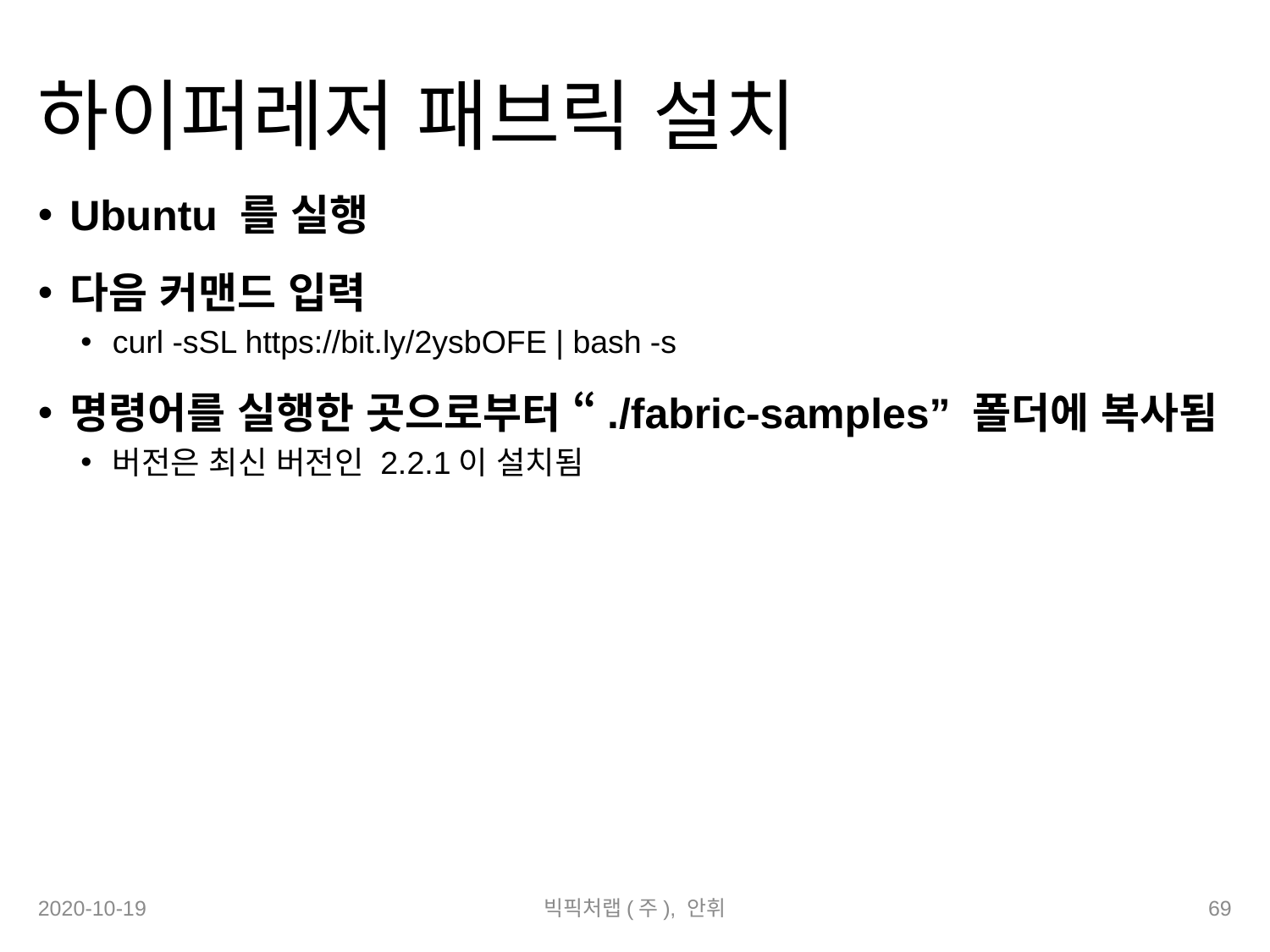

# 하이퍼레저 패브릭 설치
Ubuntu 를 실행
다음 커맨드 입력
curl -sSL https://bit.ly/2ysbOFE | bash -s
명령어를 실행한 곳으로부터 “./fabric-samples” 폴더에 복사됨
버전은 최신 버전인 2.2.1이 설치됨
69
2020-10-19
빅픽처랩(주), 안휘